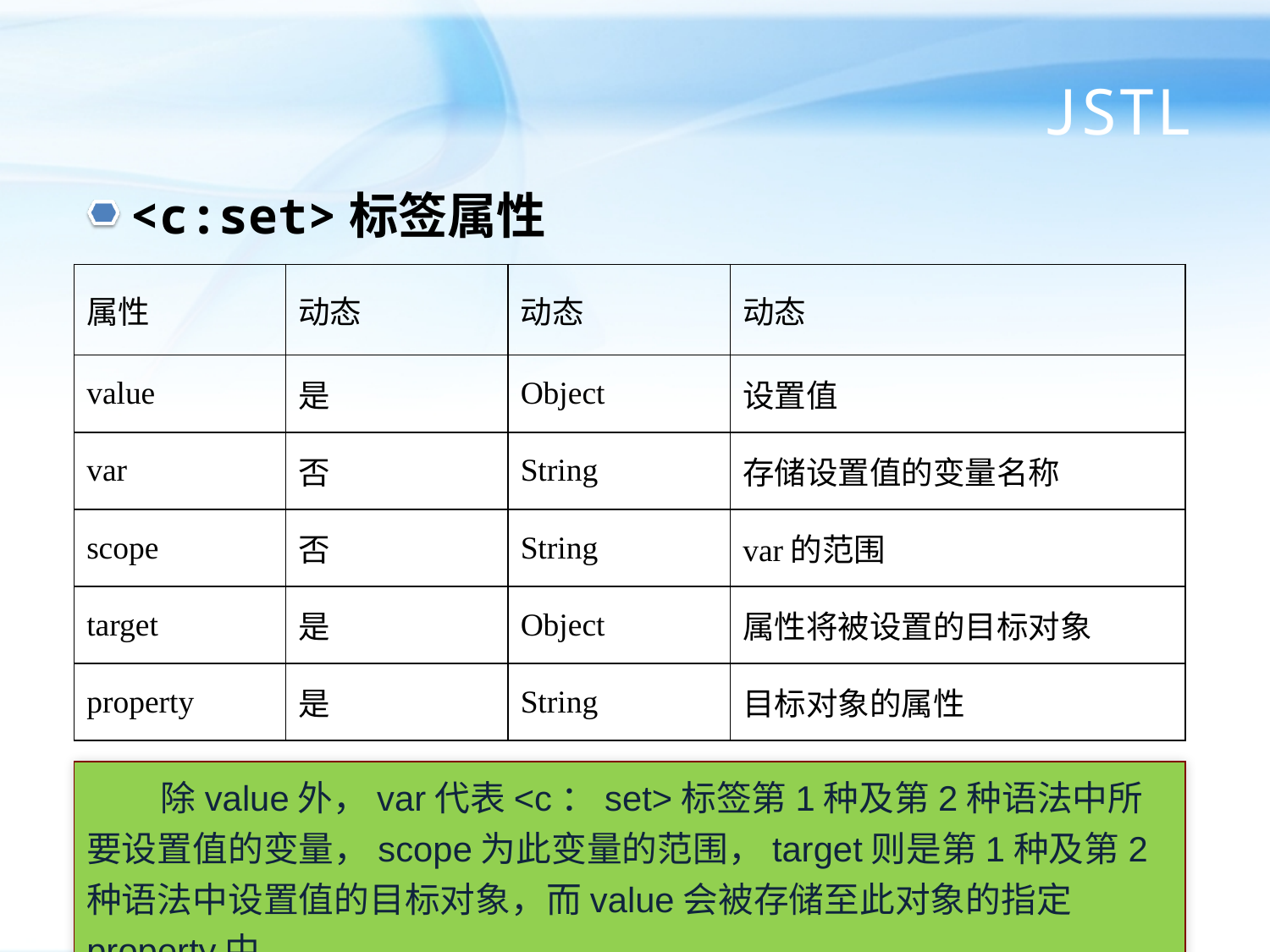

# JSTL
<c:set>标签属性

| 属性 | 动态 | 动态 | 动态 |
| --- | --- | --- | --- |
| value | 是 | Object | 设置值 |
| var | 否 | String | 存储设置值的变量名称 |
| scope | 否 | String | var的范围 |
| target | 是 | Object | 属性将被设置的目标对象 |
| property | 是 | String | 目标对象的属性 |
除value外，var代表<c：set>标签第1种及第2种语法中所要设置值的变量，scope为此变量的范围，target则是第1种及第2种语法中设置值的目标对象，而value会被存储至此对象的指定property中。